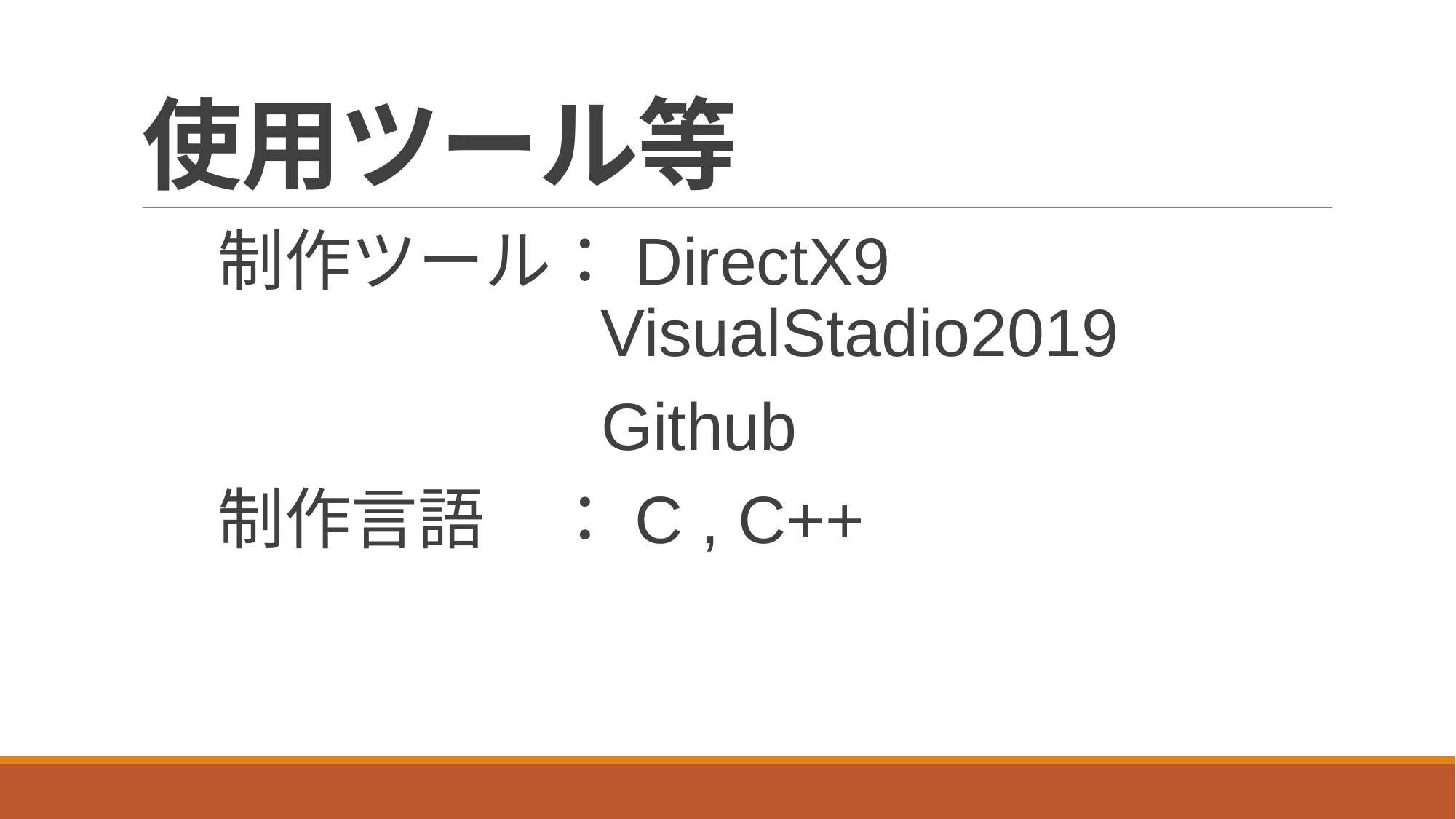

# 使用ツール等
制作ツール：DirectX9
			   VisualStadio2019
			   Github
制作言語　：C , C++